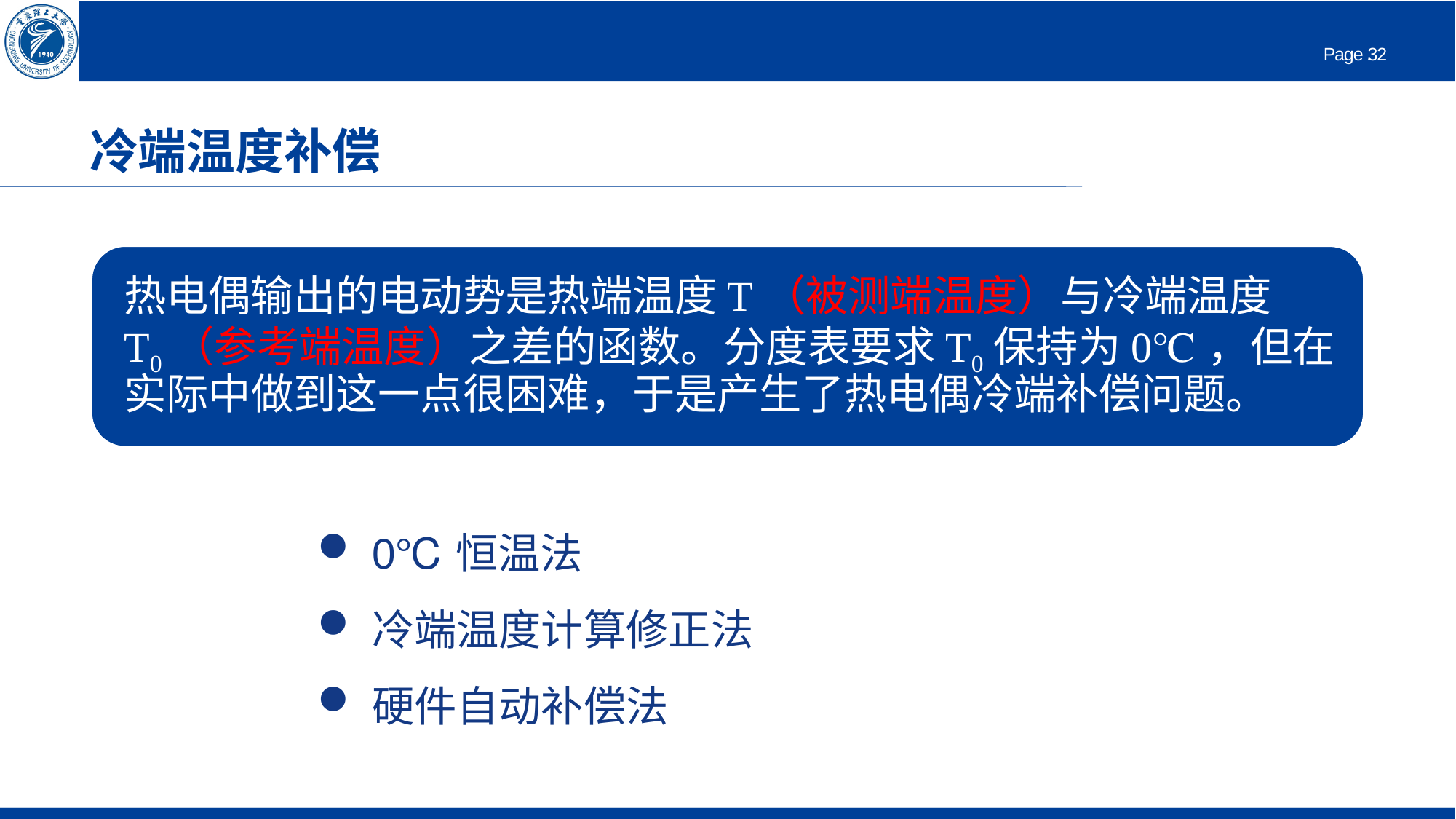

# 冷端温度补偿
热电偶输出的电动势是热端温度T（被测端温度）与冷端温度T0（参考端温度）之差的函数。分度表要求T0保持为0℃，但在实际中做到这一点很困难，于是产生了热电偶冷端补偿问题。
0℃恒温法
冷端温度计算修正法
硬件自动补偿法